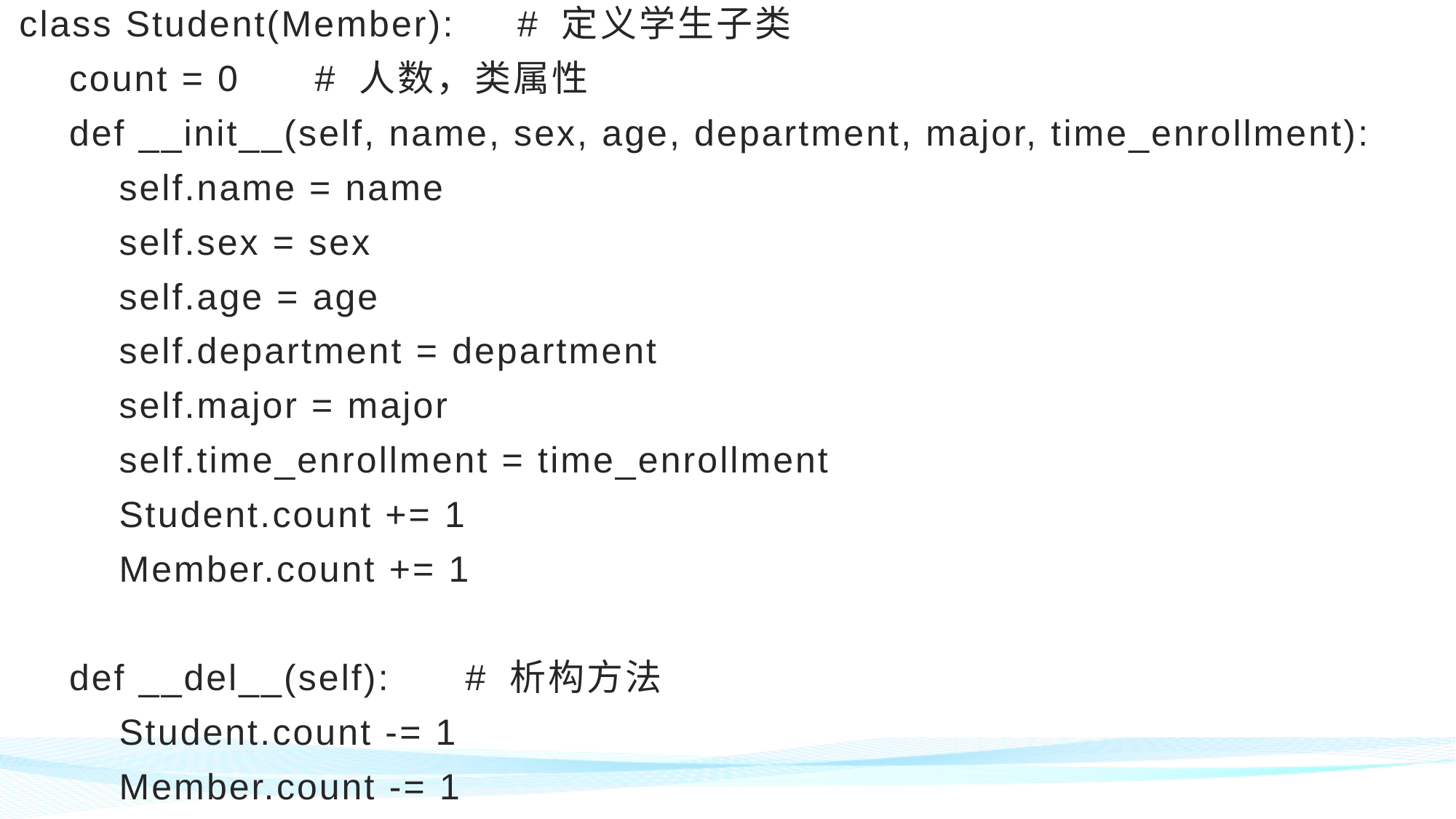

class Student(Member):     # 定义学生子类
    count = 0      # 人数，类属性
    def __init__(self, name, sex, age, department, major, time_enrollment):
        self.name = name
        self.sex = sex
        self.age = age
        self.department = department
        self.major = major
        self.time_enrollment = time_enrollment
        Student.count += 1
        Member.count += 1

    def __del__(self):      # 析构方法
        Student.count -= 1
        Member.count -= 1